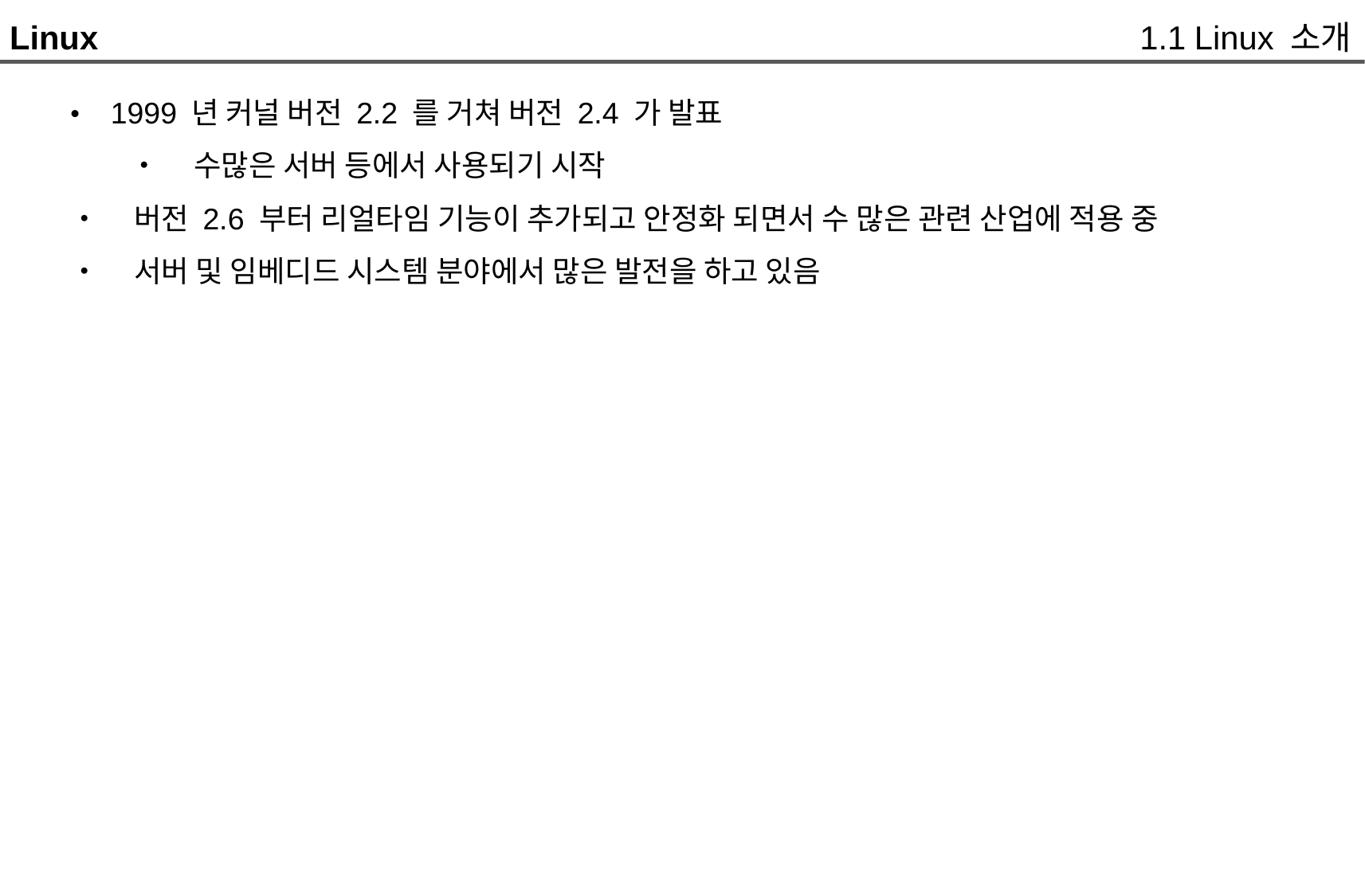

Linux
1.1 Linux 소개

•    1999 년 커널 버전 2.2 를 거쳐 버전 2.4 가 발표
	•    수많은 서버 등에서 사용되기 시작
•    버전 2.6 부터 리얼타임 기능이 추가되고 안정화 되면서 수 많은 관련 산업에 적용 중
•    서버 및 임베디드 시스템 분야에서 많은 발전을 하고 있음